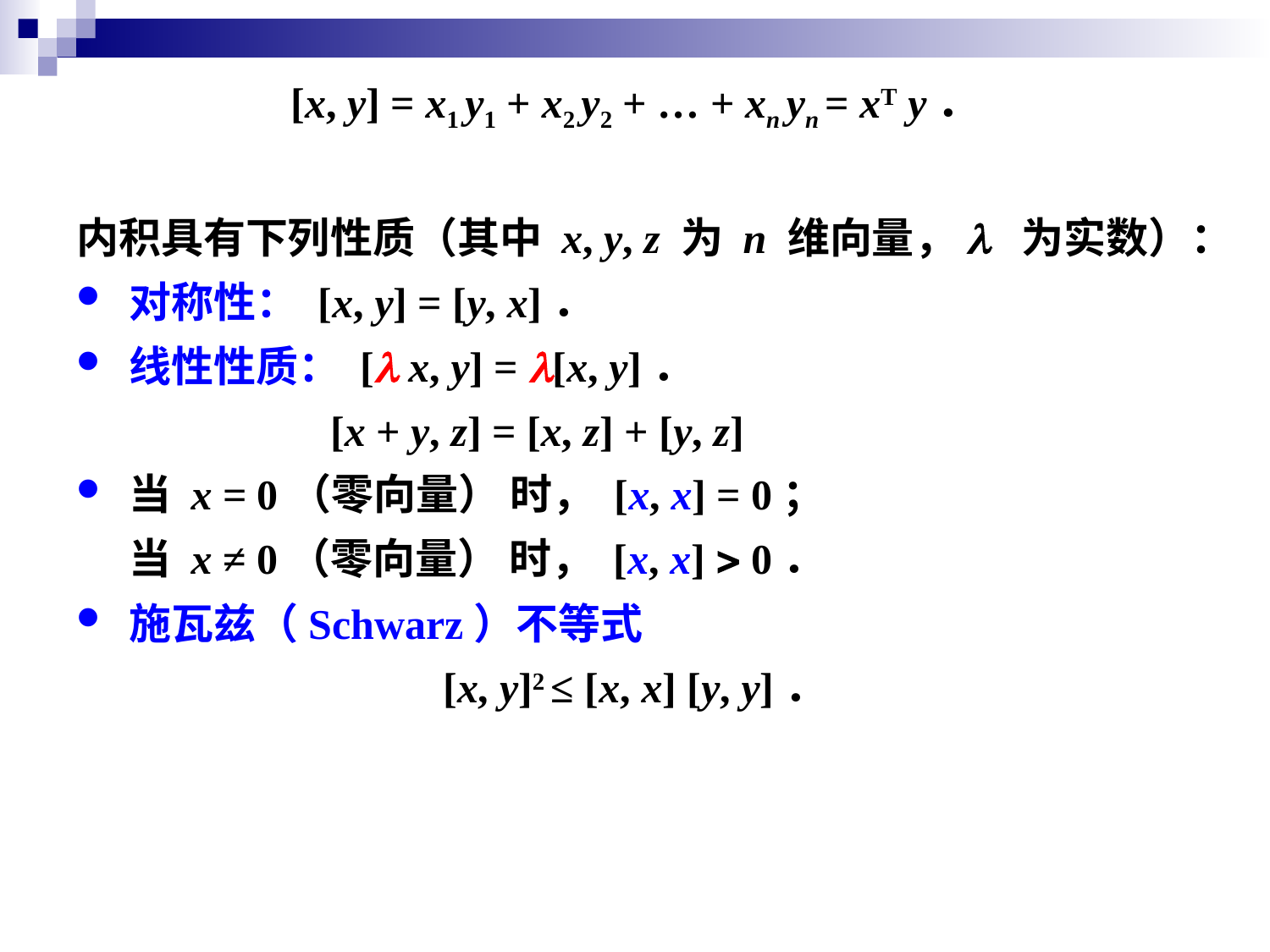

[x, y] = x1 y1 + x2 y2 + … + xn yn = xT y．

内积具有下列性质（其中 x, y, z 为 n 维向量，λ 为实数）：
对称性： [x, y] = [y, x]．
线性性质： [λ x, y] = λ[x, y]．
                        [x + y, z] = [x, z] + [y, z]
当 x = 0（零向量） 时， [x, x] = 0；
	当 x ≠ 0（零向量） 时， [x, x] > 0．
施瓦兹（Schwarz）不等式
[x, y]2 ≤ [x, x] [y, y]．